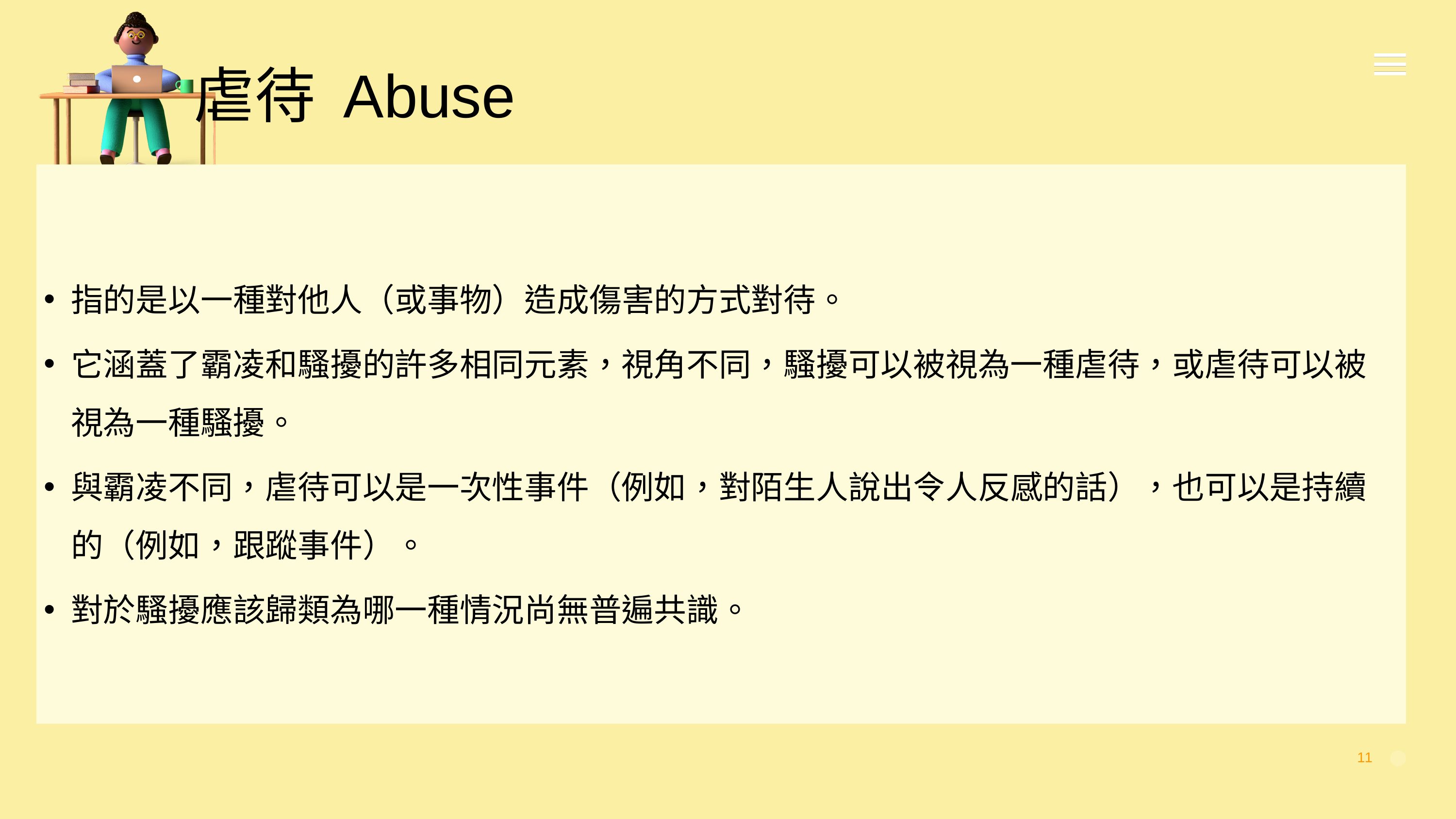

虐待 Abuse

指的是以一種對他人（或事物）造成傷害的方式對待。
它涵蓋了霸凌和騷擾的許多相同元素，視角不同，騷擾可以被視為一種虐待，或虐待可以被視為一種騷擾。
與霸凌不同，虐待可以是一次性事件（例如，對陌生人說出令人反感的話），也可以是持續的（例如，跟蹤事件）。
對於騷擾應該歸類為哪一種情況尚無普遍共識。

11